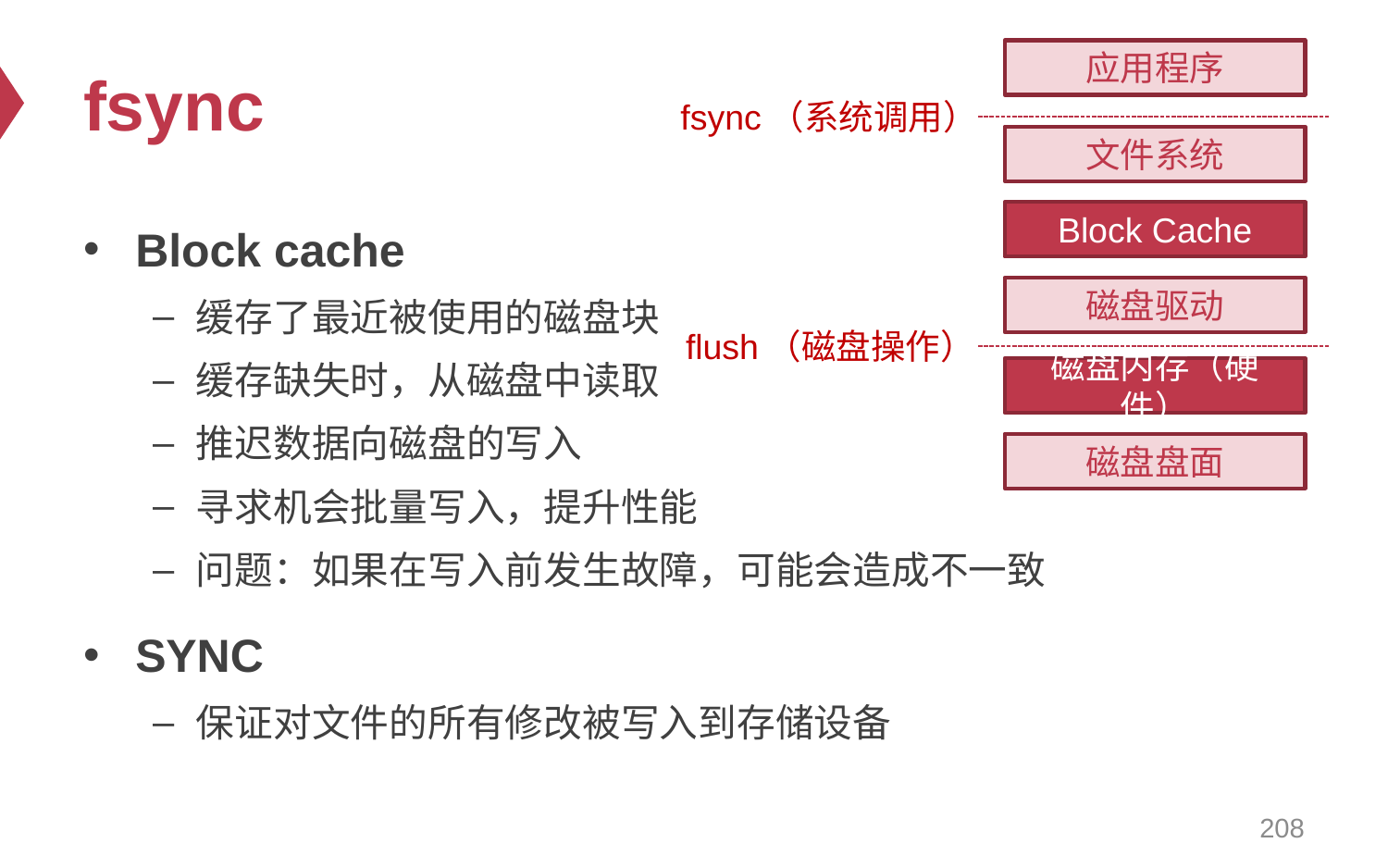

# fsync
应用程序
fsync（系统调用）
文件系统
Block Cache
Block cache
缓存了最近被使用的磁盘块
缓存缺失时，从磁盘中读取
推迟数据向磁盘的写入
寻求机会批量写入，提升性能
问题：如果在写入前发生故障，可能会造成不一致
SYNC
保证对文件的所有修改被写入到存储设备
磁盘驱动
flush（磁盘操作）
磁盘内存（硬件）
磁盘盘面
208